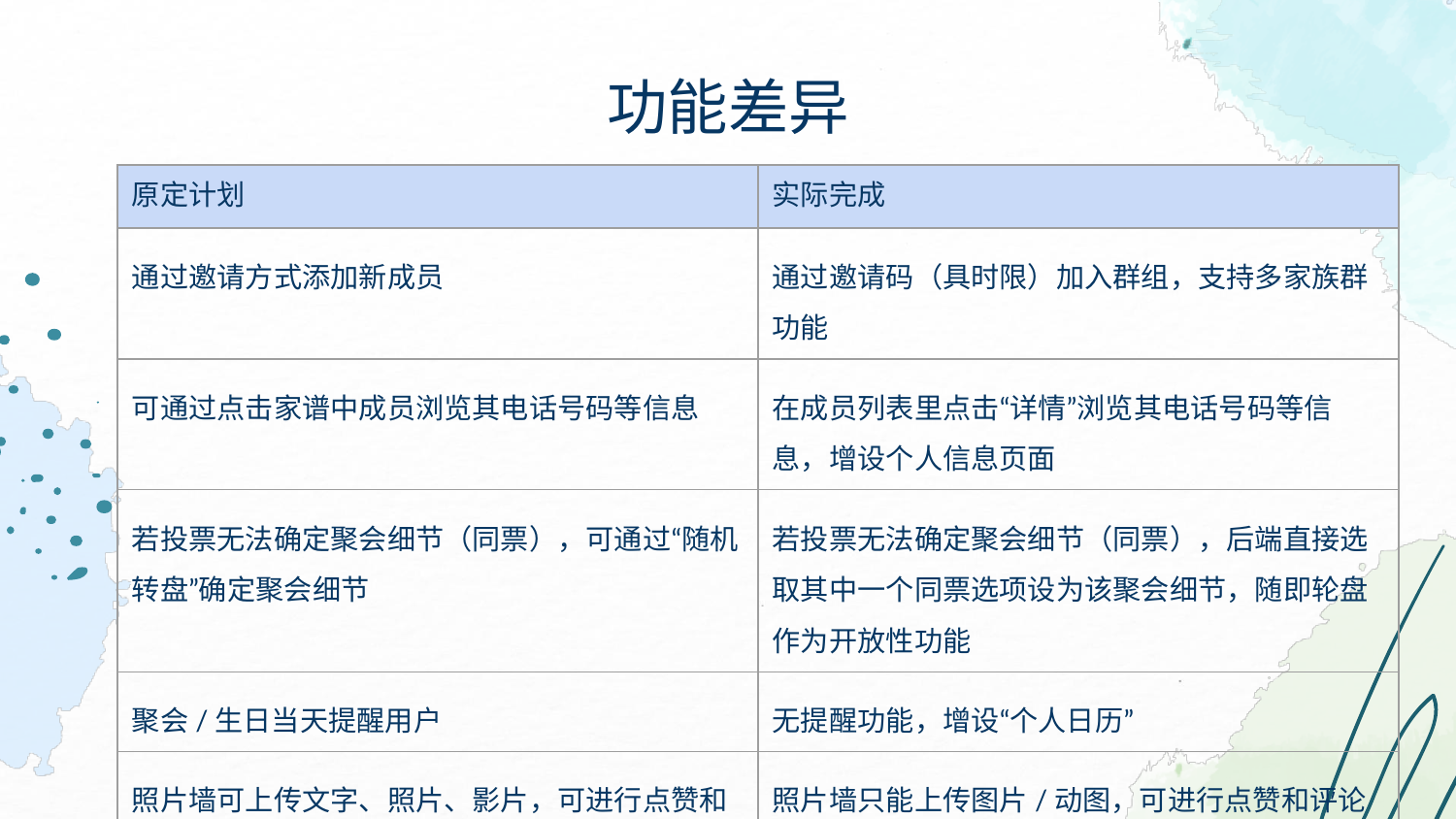

# 功能差异
| 原定计划 | 实际完成 |
| --- | --- |
| 通过邀请方式添加新成员 | 通过邀请码（具时限）加入群组，支持多家族群功能 |
| 可通过点击家谱中成员浏览其电话号码等信息 | 在成员列表里点击“详情”浏览其电话号码等信息，增设个人信息页面 |
| 若投票无法确定聚会细节（同票），可通过“随机转盘”确定聚会细节 | 若投票无法确定聚会细节（同票），后端直接选取其中一个同票选项设为该聚会细节，随即轮盘作为开放性功能 |
| 聚会/生日当天提醒用户 | 无提醒功能，增设“个人日历” |
| 照片墙可上传文字、照片、影片，可进行点赞和评论 | 照片墙只能上传图片/动图，可进行点赞和评论 |